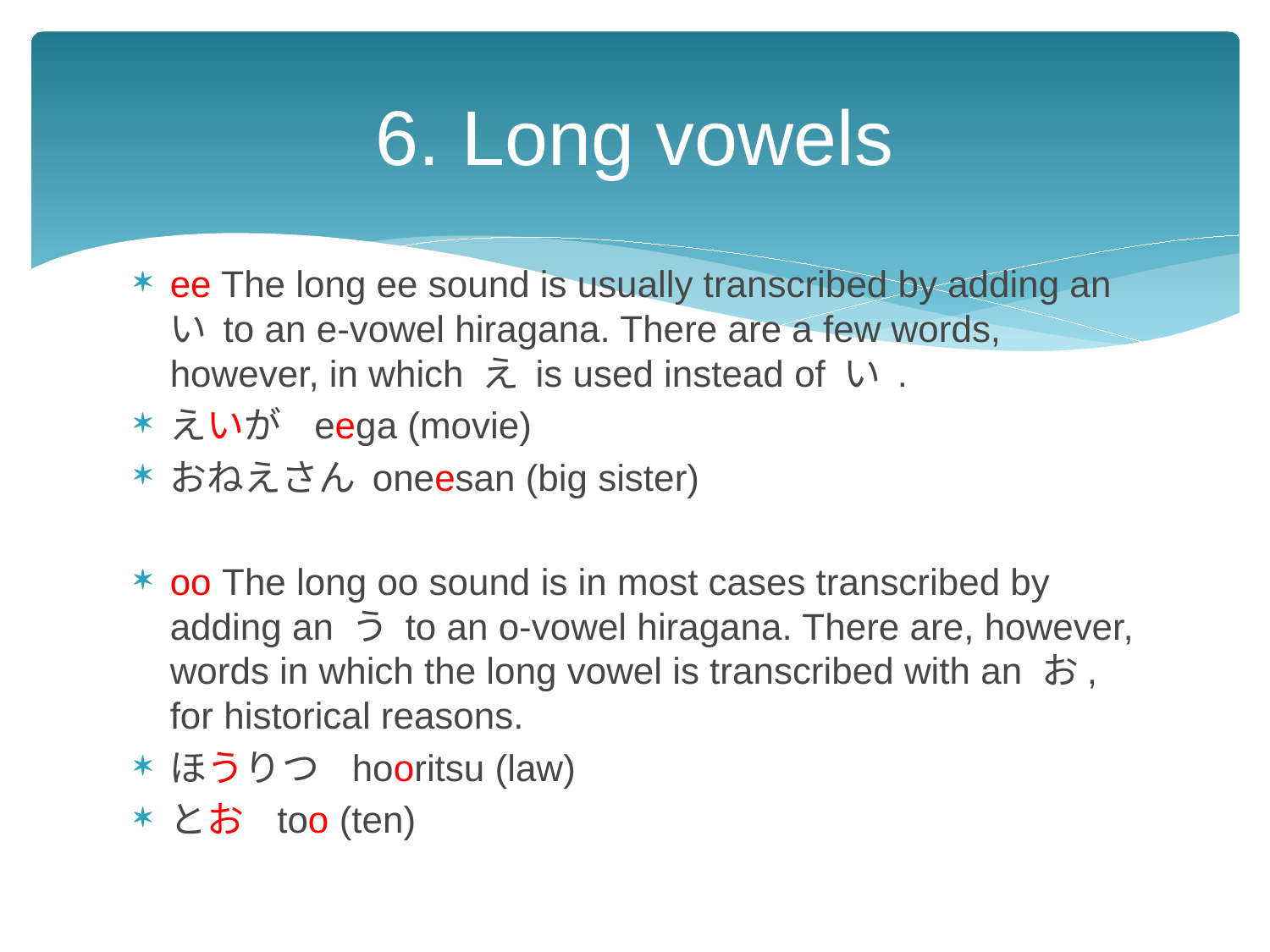

# 6. Long vowels
ee The long ee sound is usually transcribed by adding an い to an e-vowel hiragana. There are a few words, however, in which え is used instead of い .
えいが   eega (movie)
おねえさん oneesan (big sister)

oo The long oo sound is in most cases transcribed by adding an う to an o-vowel hiragana. There are, however, words in which the long vowel is transcribed with an お, for historical reasons.
ほうりつ   hooritsu (law)
とお   too (ten)